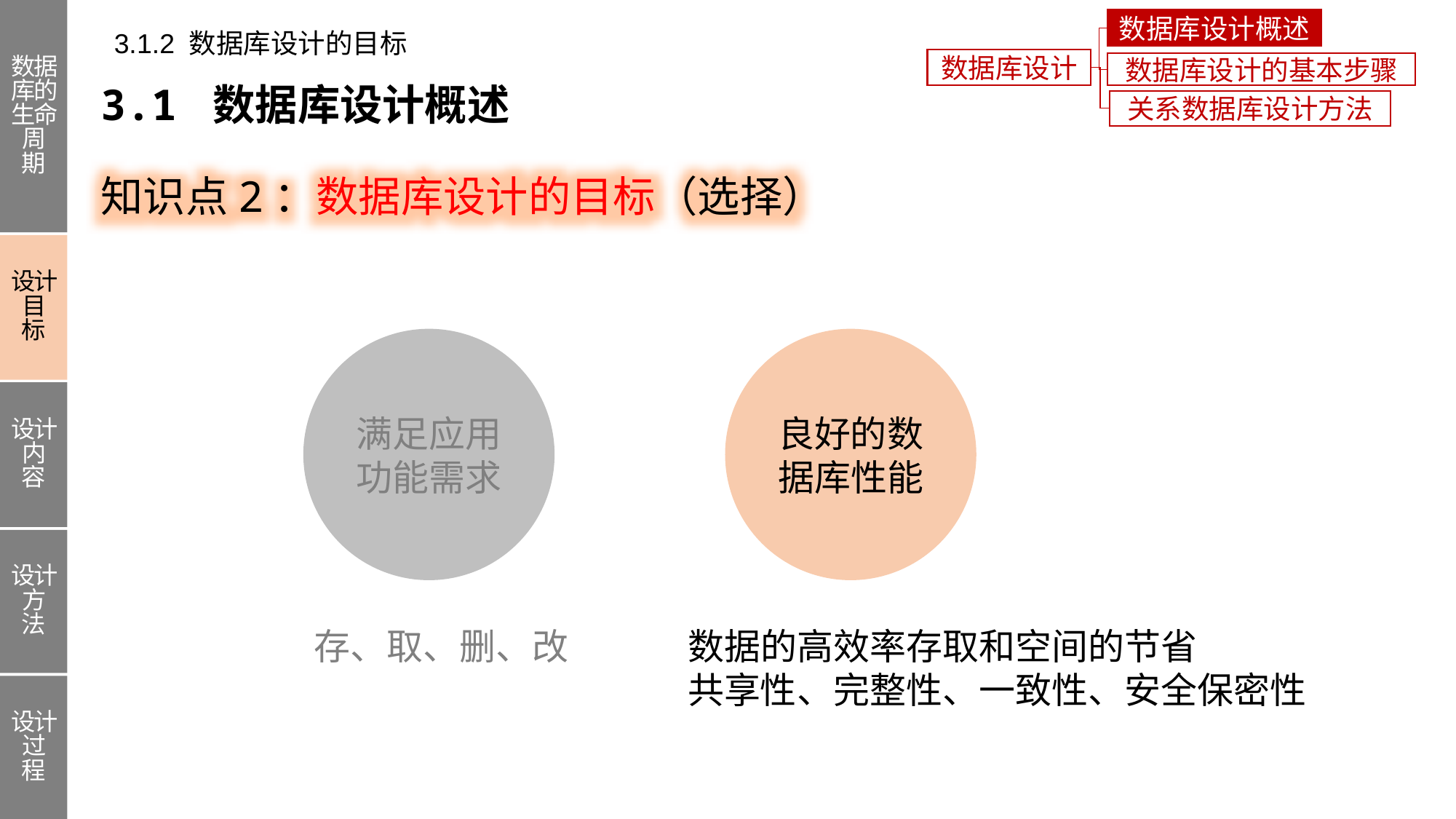

数据库的生命周期
设计目标
设计内容
设计方法
设计过程
数据库设计概述
3.1.2 数据库设计的目标
数据库设计
数据库设计的基本步骤
3.1 数据库设计概述
关系数据库设计方法
知识点2：数据库设计的目标（选择）
满足应用
功能需求
良好的数据库性能
存、取、删、改
数据的高效率存取和空间的节省
共享性、完整性、一致性、安全保密性